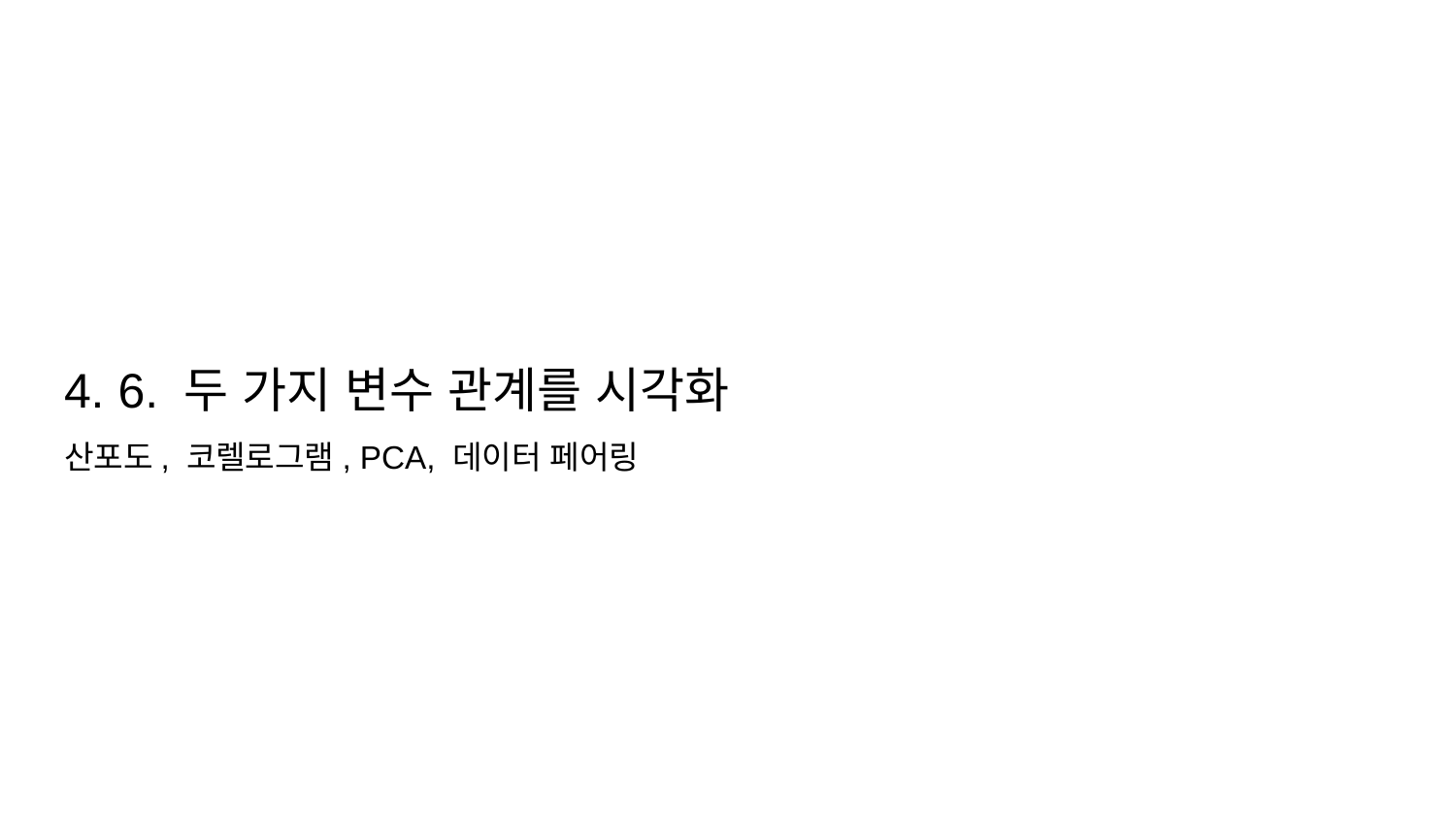

# 4. 6. 두 가지 변수 관계를 시각화
산포도, 코렐로그램, PCA, 데이터 페어링